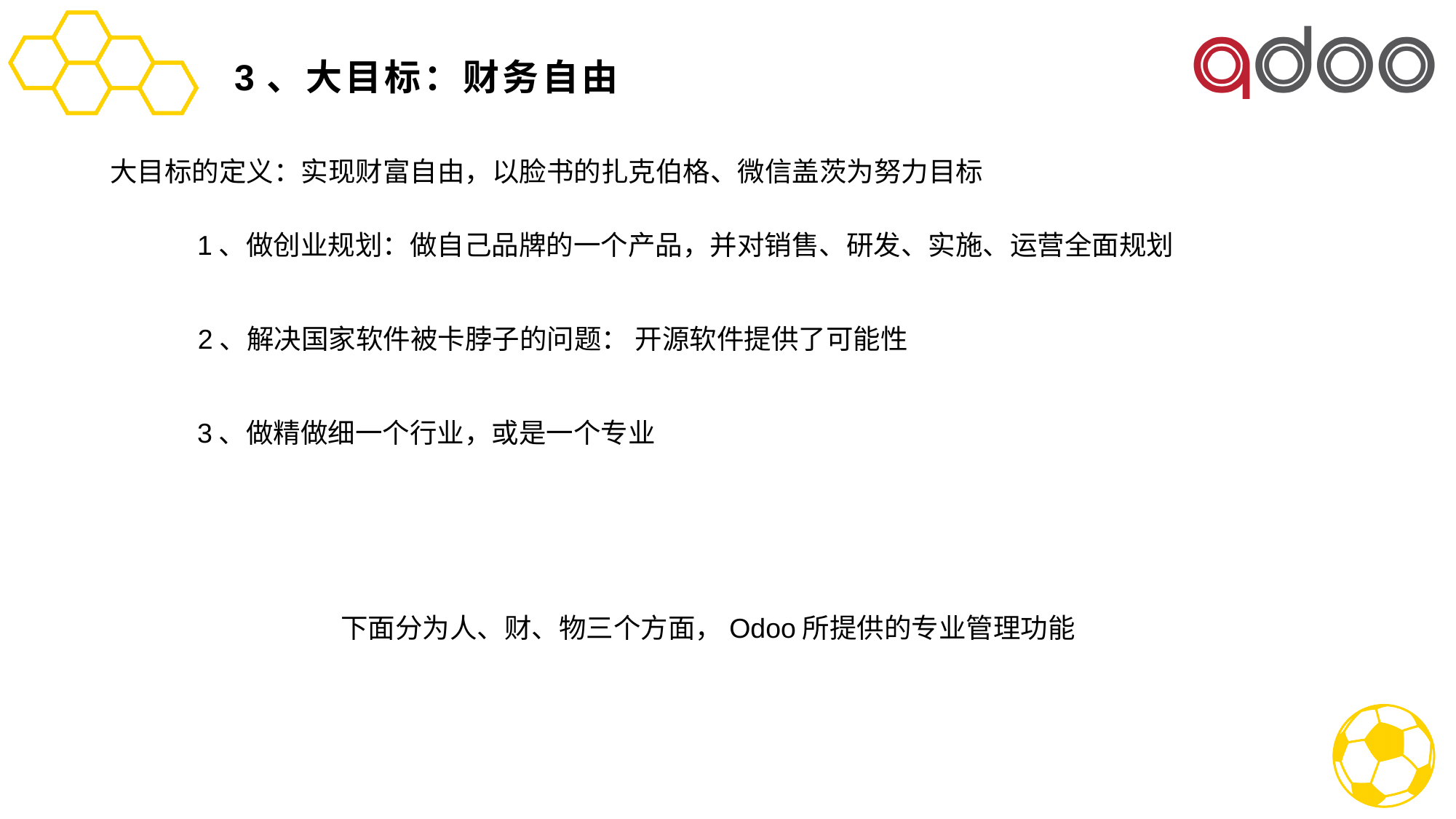

# 3、大目标：财务自由
大目标的定义：实现财富自由，以脸书的扎克伯格、微信盖茨为努力目标
1、做创业规划：做自己品牌的一个产品，并对销售、研发、实施、运营全面规划
2、解决国家软件被卡脖子的问题： 开源软件提供了可能性
3、做精做细一个行业，或是一个专业
下面分为人、财、物三个方面，Odoo所提供的专业管理功能